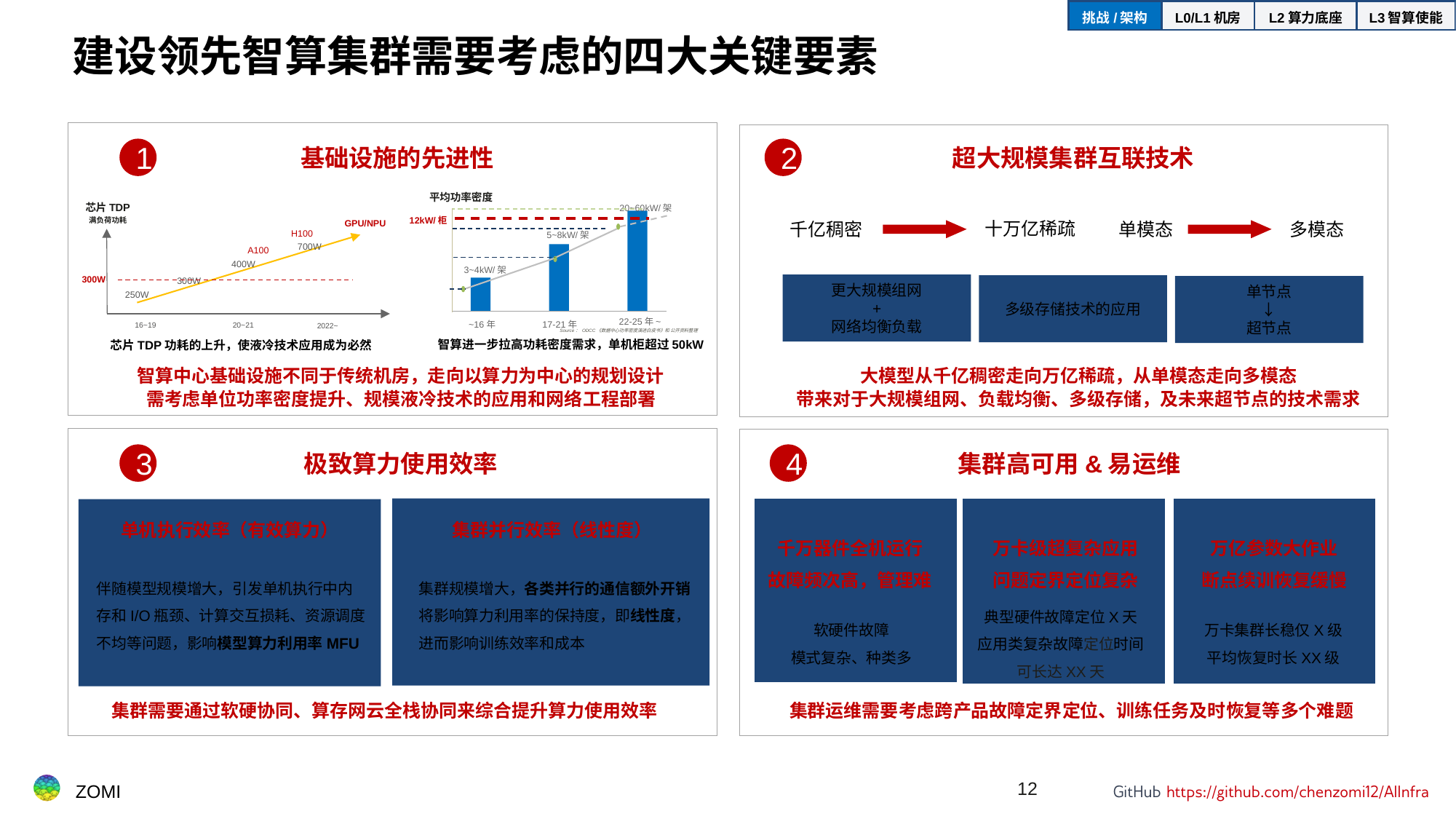

| 挑战/架构 | L0/L1机房 | L2算力底座 | L3智算使能 |
| --- | --- | --- | --- |
建设领先智算集群需要考虑的四大关键要素

基础设施的先进性
1
2
超大规模集群互联技术
平均功率密度
20~60kW/架

5~8kW/架
3~4kW/架
22-25年~
~16年
17-21年
12kW/柜

芯片TDP
满负荷功耗
GPU/NPU
700W
400W
300W
250W
20~21
16~19
2022~
十万亿稀疏
千亿稠密
多模态
单模态

H100
A100
300W
更大规模组网
+
网络均衡负载
多级存储技术的应用
单节点
↓
超节点

Source： ODCC《数据中心功率密度演进白皮书》和 公开资料整理
智算进一步拉高功耗密度需求，单机柜超过50kW
芯片TDP功耗的上升，使液冷技术应用成为必然
智算中心基础设施不同于传统机房，走向以算力为中心的规划设计
需考虑单位功率密度提升、规模液冷技术的应用和网络工程部署
大模型从千亿稠密走向万亿稀疏，从单模态走向多模态
带来对于大规模组网、负载均衡、多级存储，及未来超节点的技术需求

集群高可用&易运维
3
4
极致算力使用效率

单机执行效率（有效算力）
集群并行效率（线性度）
千万器件全机运行
故障频次高，管理难
万卡级超复杂应用
问题定界定位复杂
万亿参数大作业
断点续训恢复缓慢
伴随模型规模增大，引发单机执行中内存和I/O瓶颈、计算交互损耗、资源调度不均等问题，影响模型算力利用率MFU
集群规模增大，各类并行的通信额外开销将影响算力利用率的保持度，即线性度，进而影响训练效率和成本

典型硬件故障定位X天
应用类复杂故障定位时间
可长达XX天
软硬件故障
模式复杂、种类多
万卡集群长稳仅X级
平均恢复时长XX级
集群需要通过软硬协同、算存网云全栈协同来综合提升算力使用效率
集群运维需要考虑跨产品故障定界定位、训练任务及时恢复等多个难题